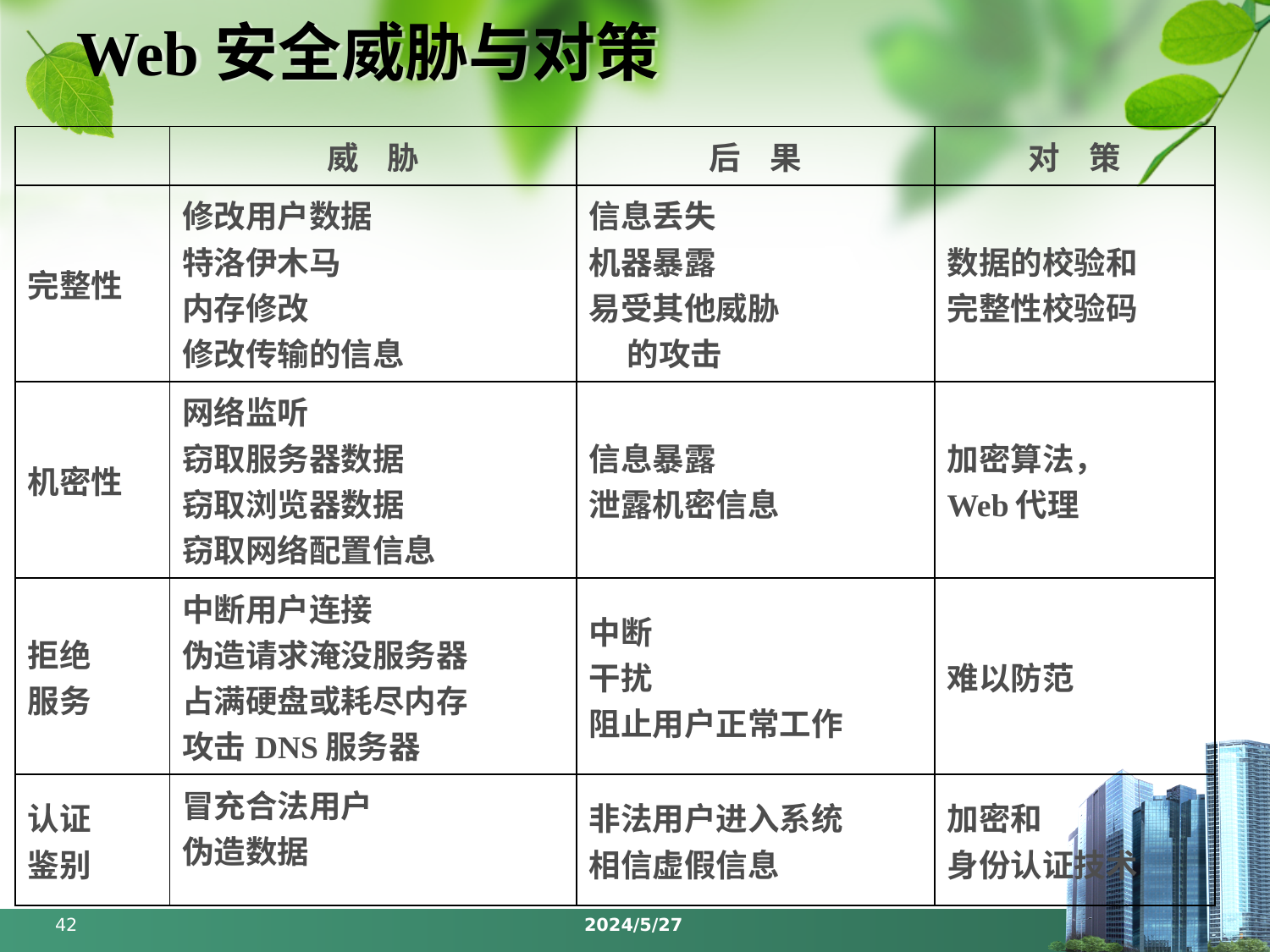

# Web安全威胁与对策
|  | 威 胁 | 后 果 | 对 策 |
| --- | --- | --- | --- |
| 完整性 | 修改用户数据 特洛伊木马 内存修改 修改传输的信息 | 信息丢失 机器暴露 易受其他威胁 的攻击 | 数据的校验和 完整性校验码 |
| 机密性 | 网络监听 窃取服务器数据 窃取浏览器数据 窃取网络配置信息 | 信息暴露 泄露机密信息 | 加密算法， Web代理 |
| 拒绝 服务 | 中断用户连接 伪造请求淹没服务器 占满硬盘或耗尽内存 攻击DNS服务器 | 中断 干扰 阻止用户正常工作 | 难以防范 |
| 认证 鉴别 | 冒充合法用户 伪造数据 | 非法用户进入系统 相信虚假信息 | 加密和 身份认证技术 |
42
2024/5/27